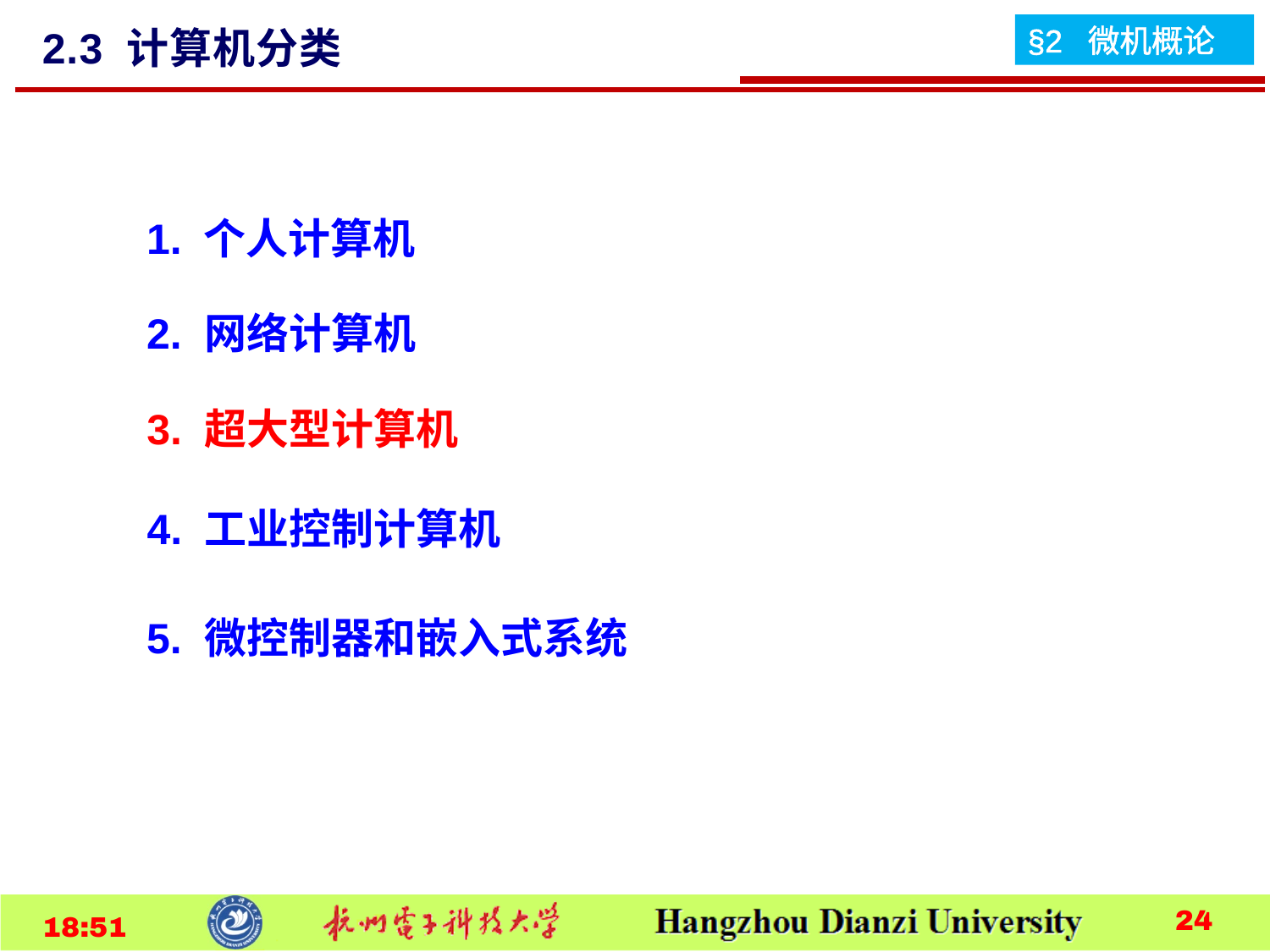

2.3 计算机分类
1. 个人计算机
2. 网络计算机
3. 超大型计算机
4. 工业控制计算机
5. 微控制器和嵌入式系统